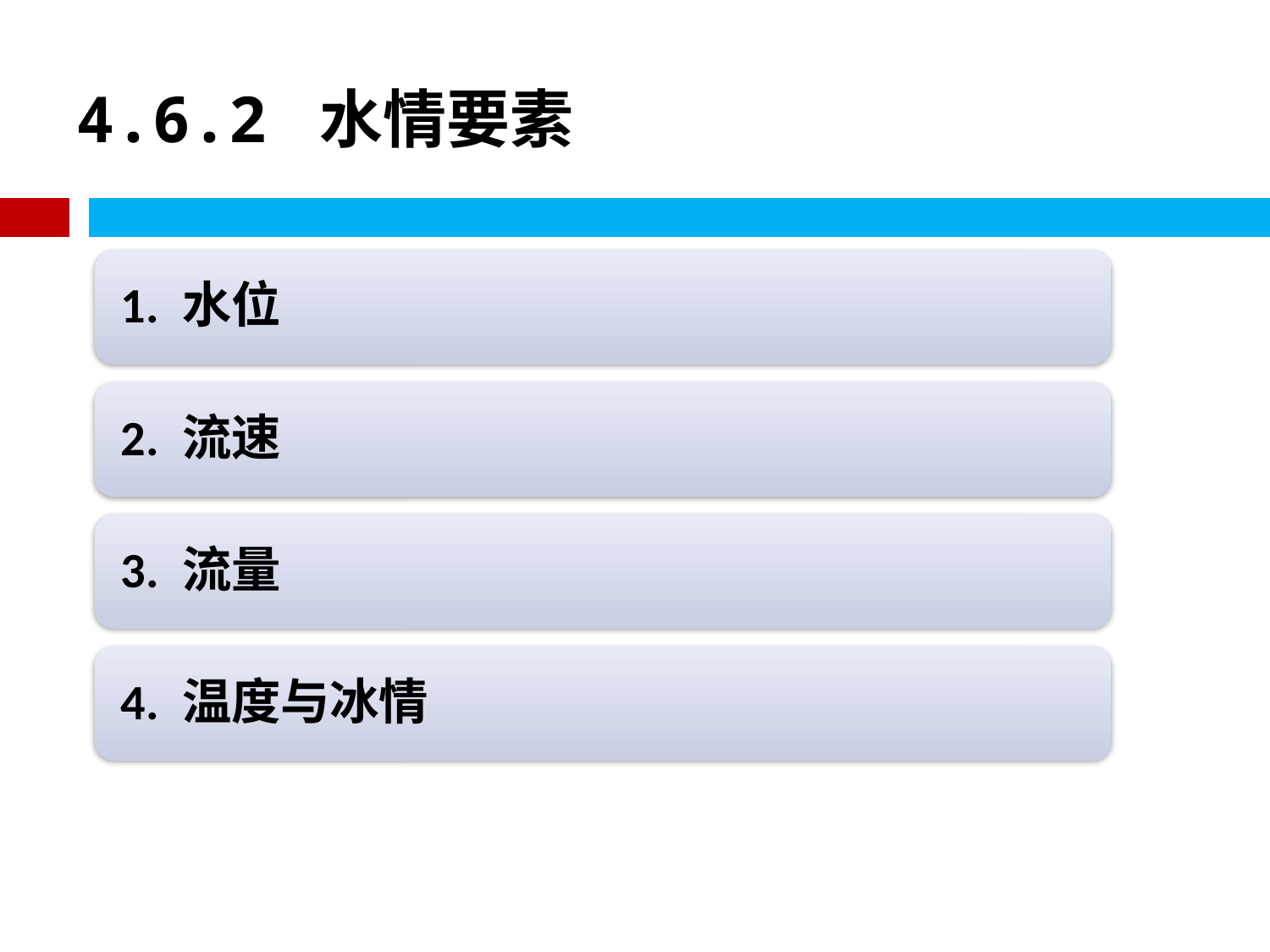

# 4.6.2 水情要素
1. 水位
2. 流速
3. 流量
4. 温度与冰情